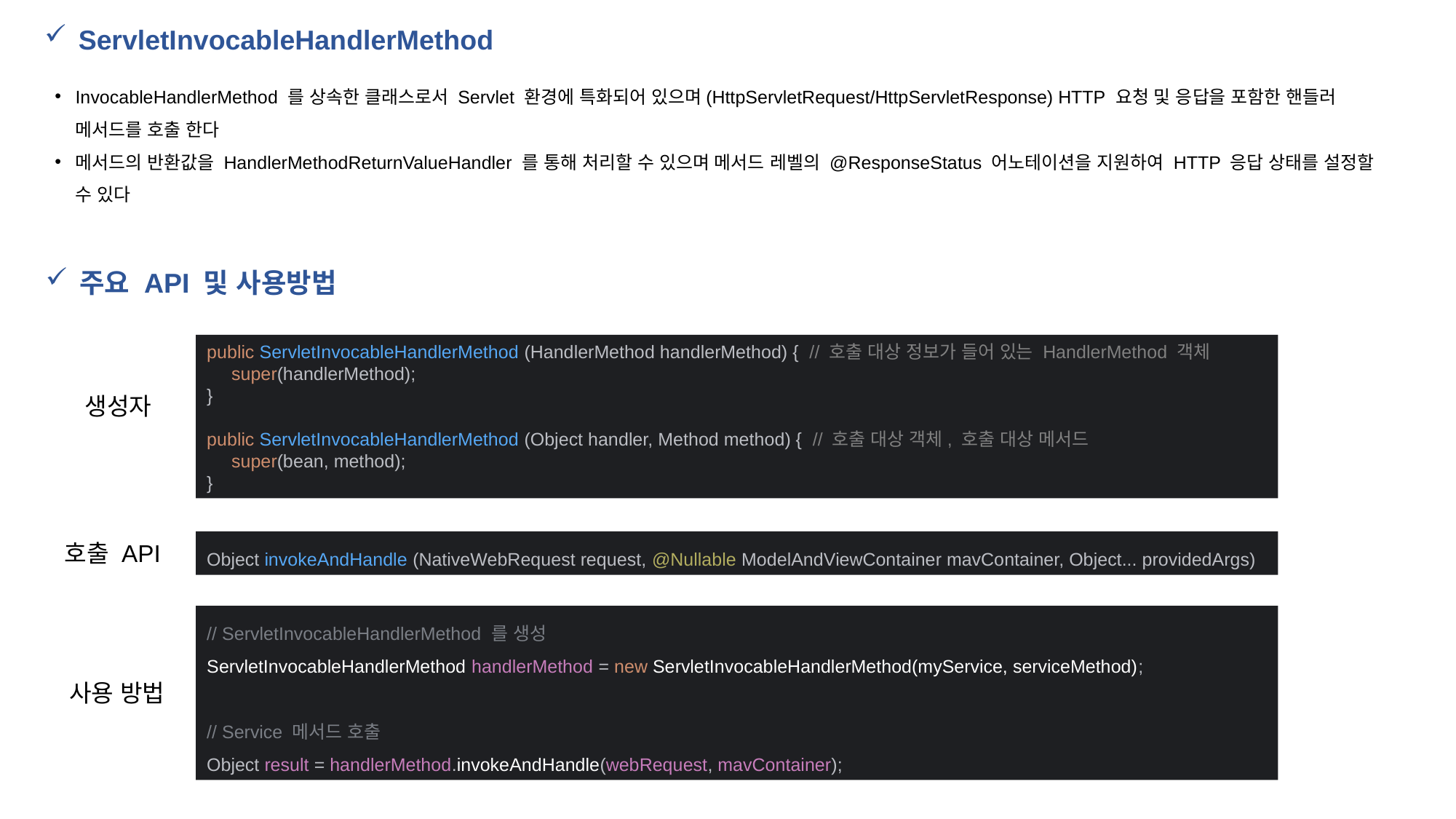

ServletInvocableHandlerMethod
InvocableHandlerMethod 를 상속한 클래스로서 Servlet 환경에 특화되어 있으며(HttpServletRequest/HttpServletResponse) HTTP 요청 및 응답을 포함한 핸들러 메서드를 호출 한다
메서드의 반환값을 HandlerMethodReturnValueHandler 를 통해 처리할 수 있으며 메서드 레벨의 @ResponseStatus 어노테이션을 지원하여 HTTP 응답 상태를 설정할 수 있다
주요 API 및 사용방법
public ServletInvocableHandlerMethod (HandlerMethod handlerMethod) {  // 호출 대상 정보가 들어 있는 HandlerMethod 객체
    super(handlerMethod);
}
public ServletInvocableHandlerMethod (Object handler, Method method) {  // 호출 대상 객체, 호출 대상 메서드
    super(bean, method);
}
생성자
호출 API
Object invokeAndHandle (NativeWebRequest request, @Nullable ModelAndViewContainer mavContainer, Object... providedArgs)
// ServletInvocableHandlerMethod 를 생성
ServletInvocableHandlerMethod handlerMethod = new ServletInvocableHandlerMethod(myService, serviceMethod);
// Service 메서드 호출
Object result = handlerMethod.invokeAndHandle(webRequest, mavContainer);
사용 방법